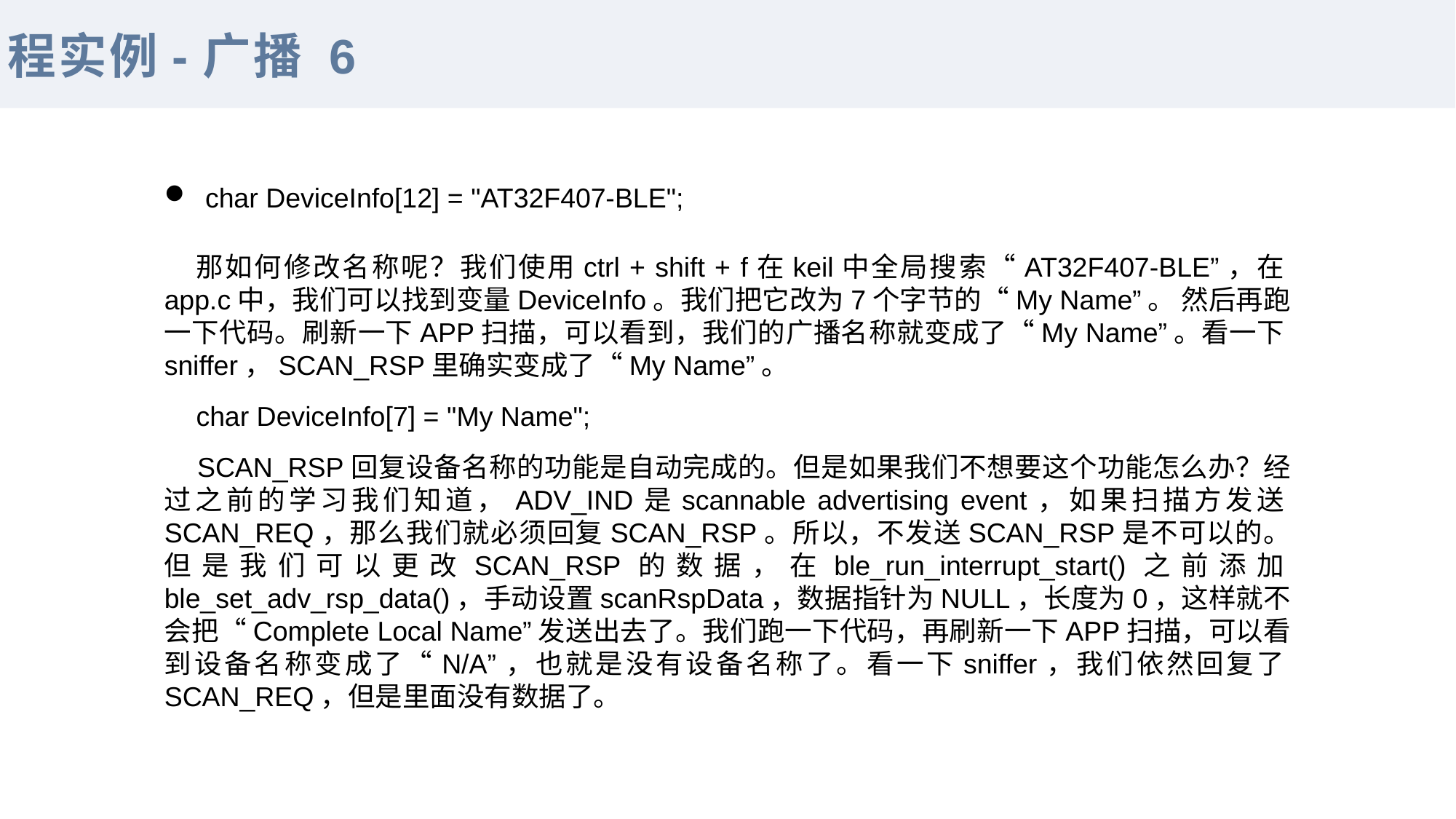

程实例-广播 6
char DeviceInfo[12] = "AT32F407-BLE";
那如何修改名称呢？我们使用ctrl + shift + f在keil中全局搜索“AT32F407-BLE”，在app.c中，我们可以找到变量DeviceInfo。我们把它改为7个字节的“My Name”。 然后再跑一下代码。刷新一下APP扫描，可以看到，我们的广播名称就变成了“My Name”。看一下sniffer，SCAN_RSP里确实变成了“My Name”。
char DeviceInfo[7] = "My Name";
SCAN_RSP回复设备名称的功能是自动完成的。但是如果我们不想要这个功能怎么办？经过之前的学习我们知道，ADV_IND是scannable advertising event，如果扫描方发送SCAN_REQ，那么我们就必须回复SCAN_RSP。所以，不发送SCAN_RSP是不可以的。但是我们可以更改SCAN_RSP的数据，在ble_run_interrupt_start()之前添加ble_set_adv_rsp_data()，手动设置scanRspData，数据指针为NULL，长度为0，这样就不会把“Complete Local Name”发送出去了。我们跑一下代码，再刷新一下APP扫描，可以看到设备名称变成了“N/A”，也就是没有设备名称了。看一下sniffer，我们依然回复了SCAN_REQ，但是里面没有数据了。